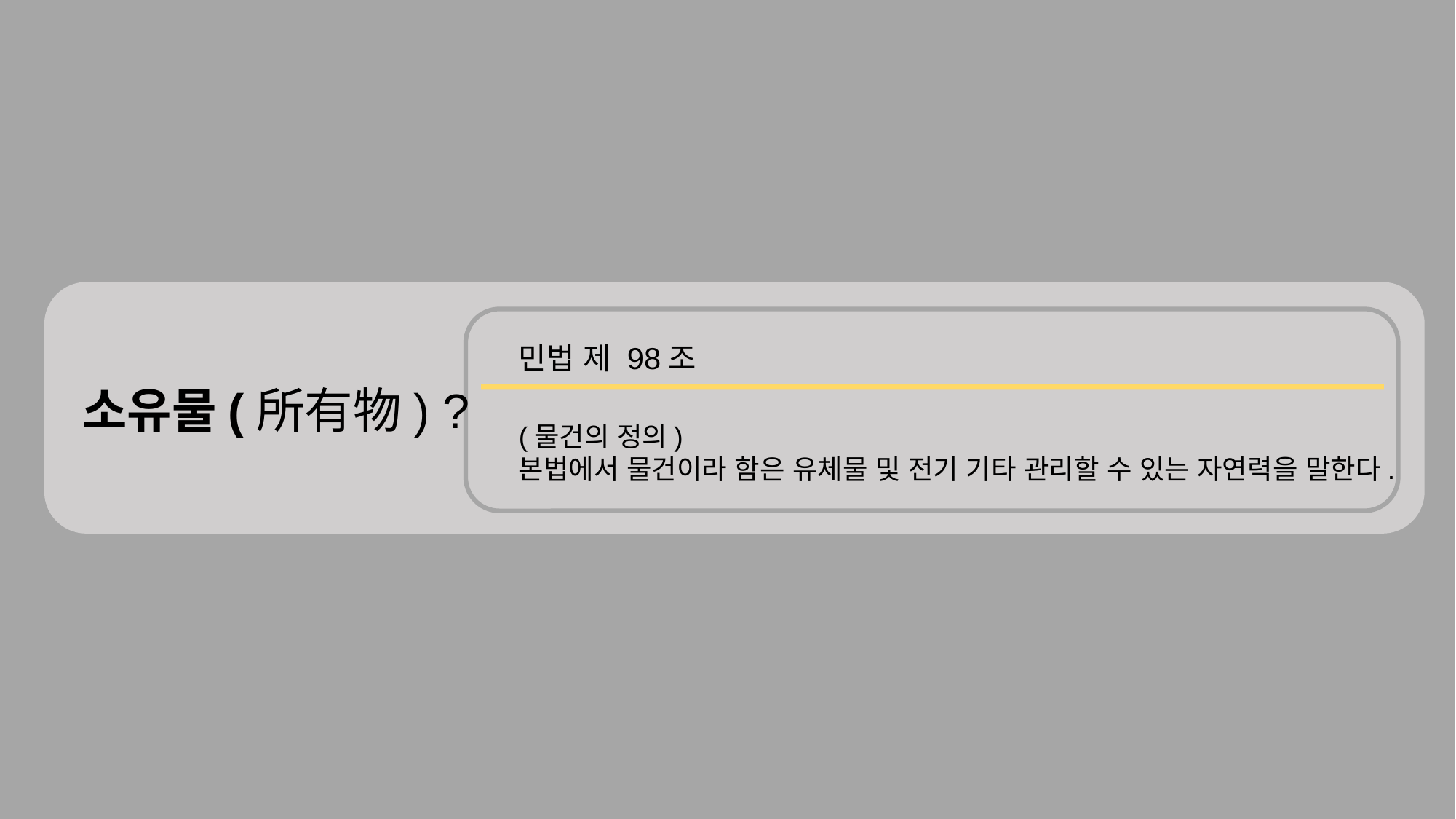

민법 제 98조

(물건의 정의)
본법에서 물건이라 함은 유체물 및 전기 기타 관리할 수 있는 자연력을 말한다.
소유물(所有物) ?